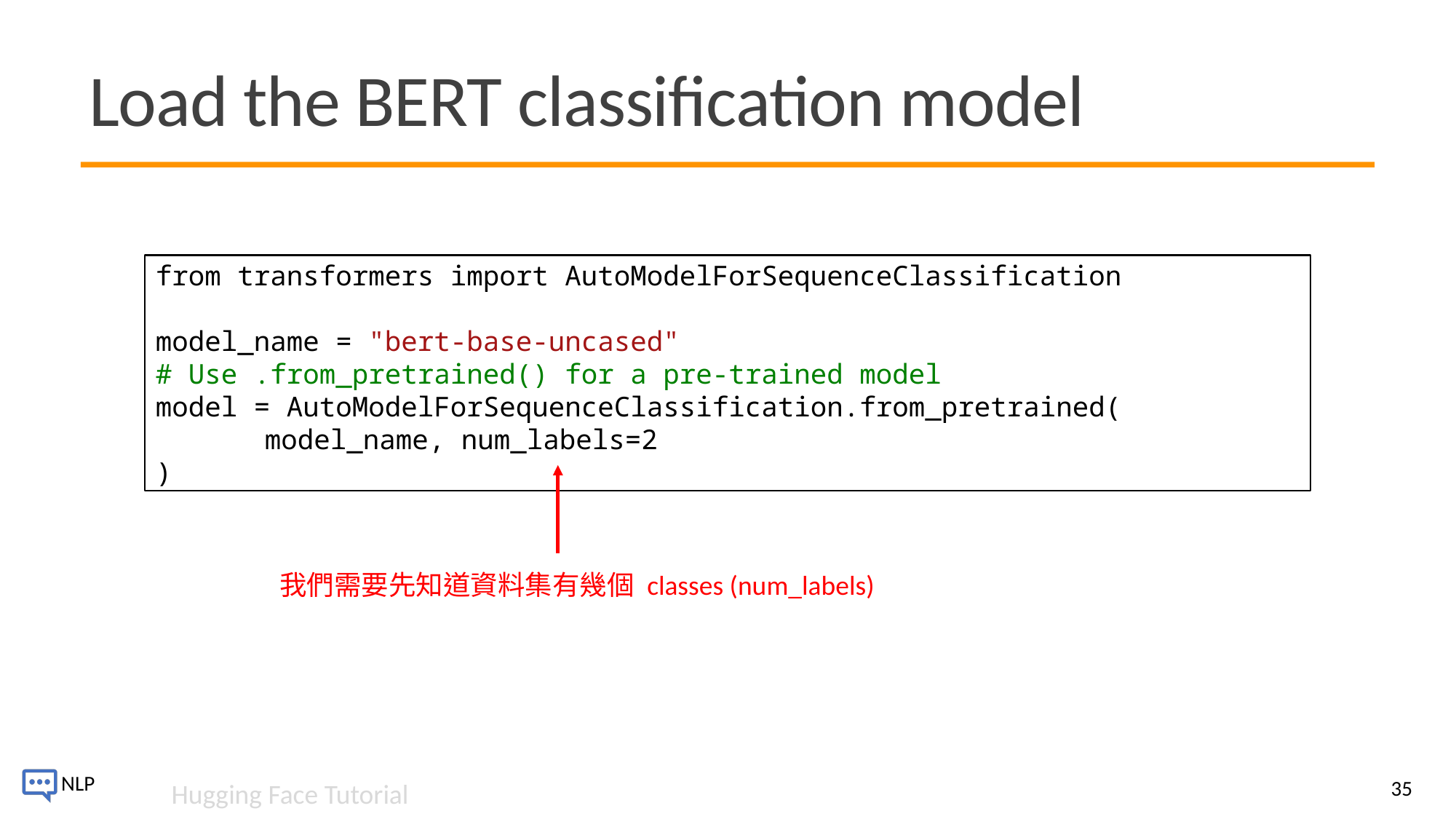

# Load the BERT classification model
from transformers import AutoModelForSequenceClassification
model_name = "bert-base-uncased"
# Use .from_pretrained() for a pre-trained model
model = AutoModelForSequenceClassification.from_pretrained(
	model_name, num_labels=2
)
我們需要先知道資料集有幾個 classes (num_labels)
35
Hugging Face Tutorial